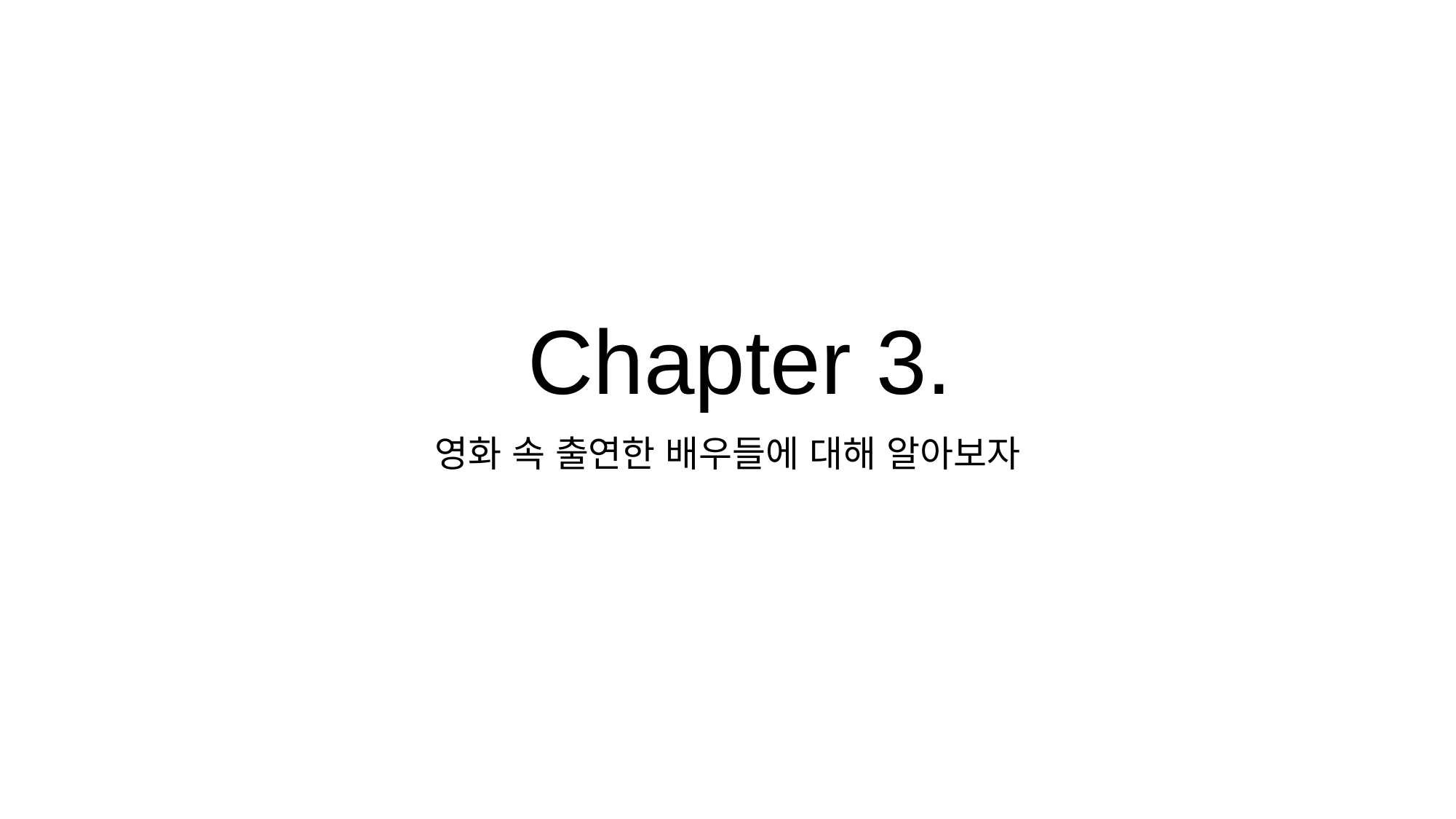

# Chapter 3.
영화 속 출연한 배우들에 대해 알아보자